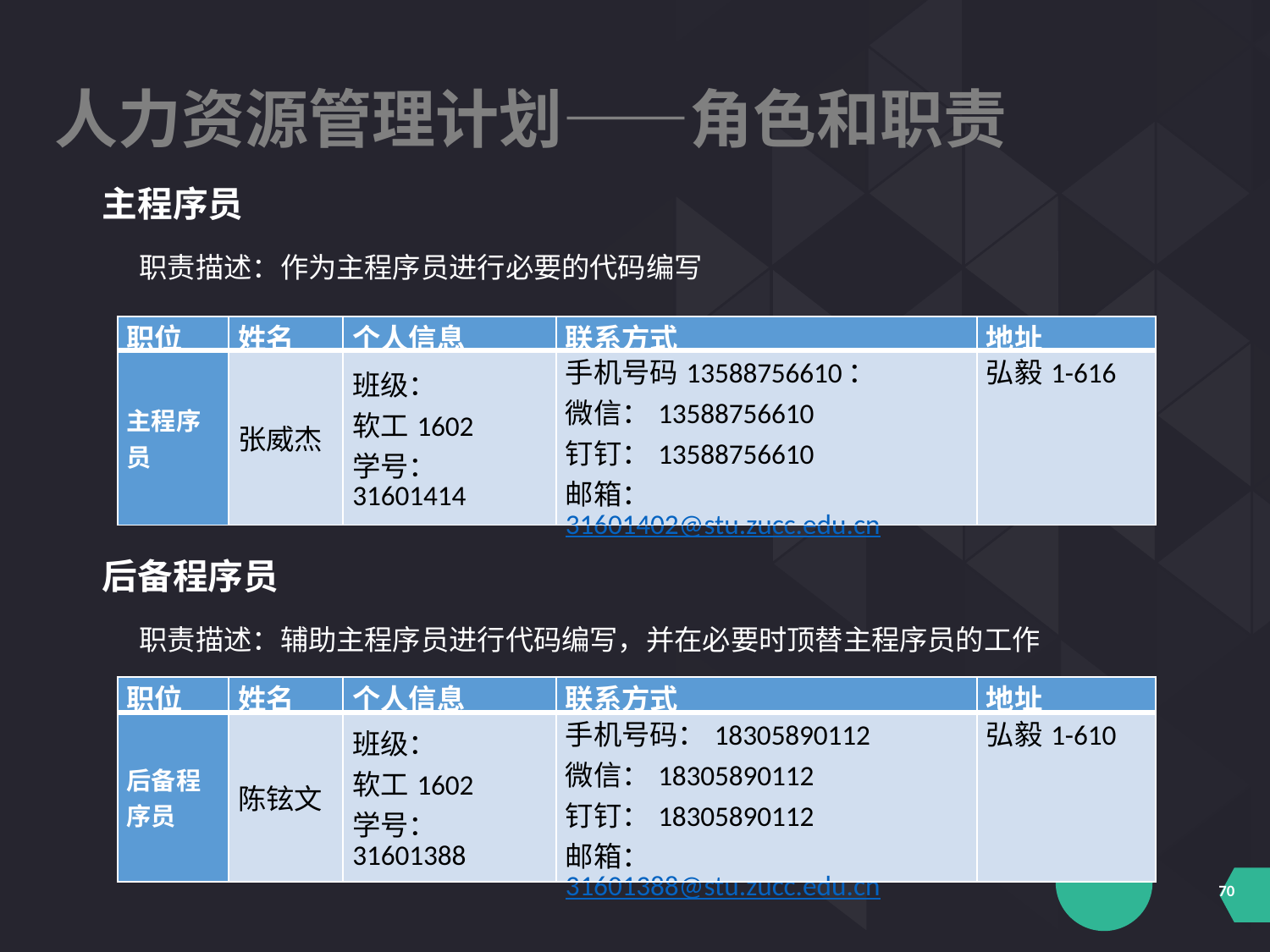

人力资源管理计划——角色和职责
主程序员
职责描述：作为主程序员进行必要的代码编写
| 职位 | 姓名 | 个人信息 | 联系方式 | 地址 |
| --- | --- | --- | --- | --- |
| 主程序员 | 张威杰 | 班级： 软工1602 学号：31601414 | 手机号码13588756610： 微信：13588756610 钉钉：13588756610 邮箱：31601402@stu.zucc.edu.cn | 弘毅1-616 |
后备程序员
职责描述：辅助主程序员进行代码编写，并在必要时顶替主程序员的工作
| 职位 | 姓名 | 个人信息 | 联系方式 | 地址 |
| --- | --- | --- | --- | --- |
| 后备程序员 | 陈铉文 | 班级： 软工1602 学号：31601388 | 手机号码：18305890112 微信：18305890112 钉钉：18305890112 邮箱：31601388@stu.zucc.edu.cn | 弘毅1-610 |